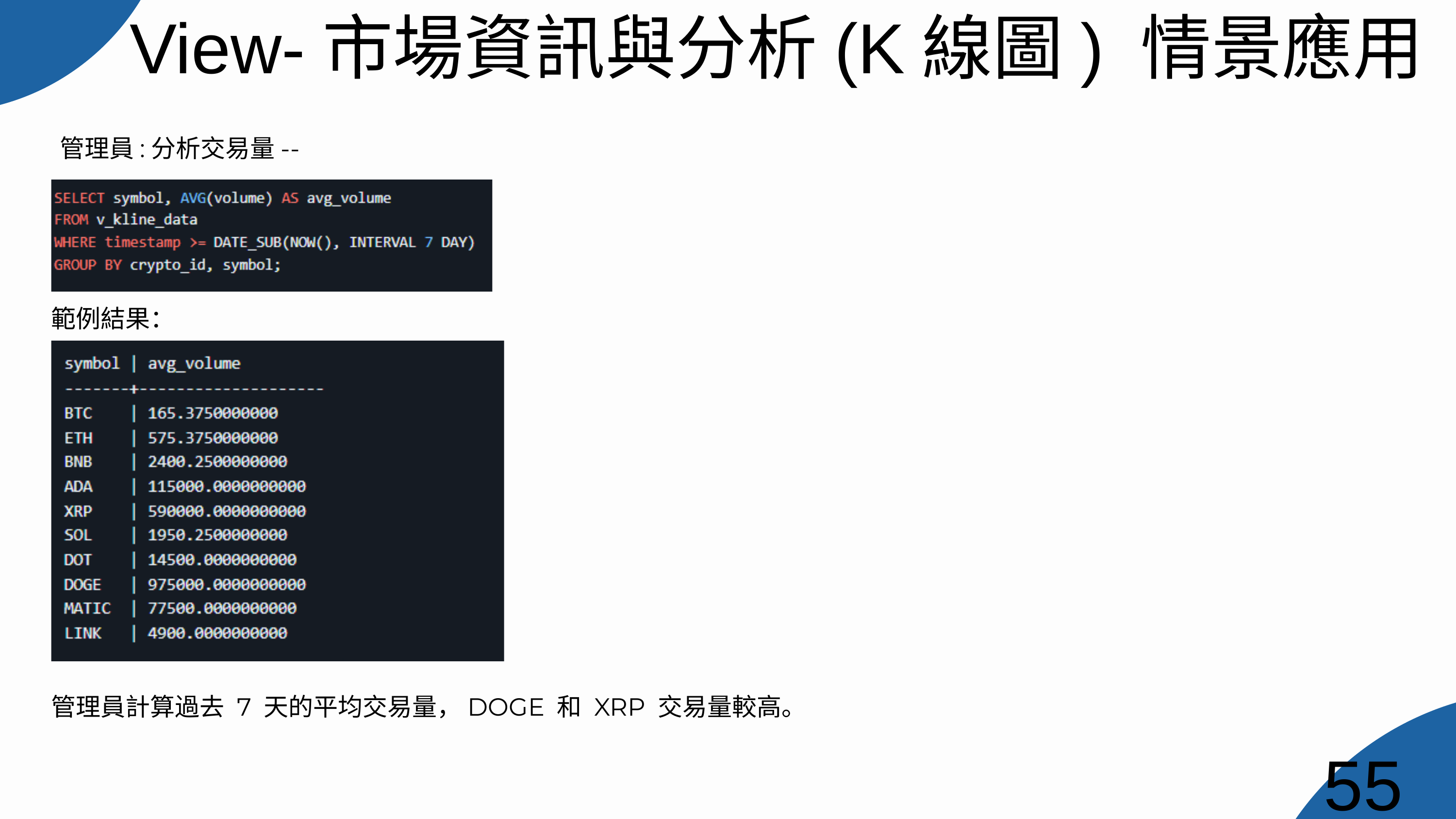

View-市場資訊與分析(K線圖) 情景應用
管理員:分析交易量--

範例結果：

管理員計算過去 7 天的平均交易量，DOGE 和 XRP 交易量較高。

55